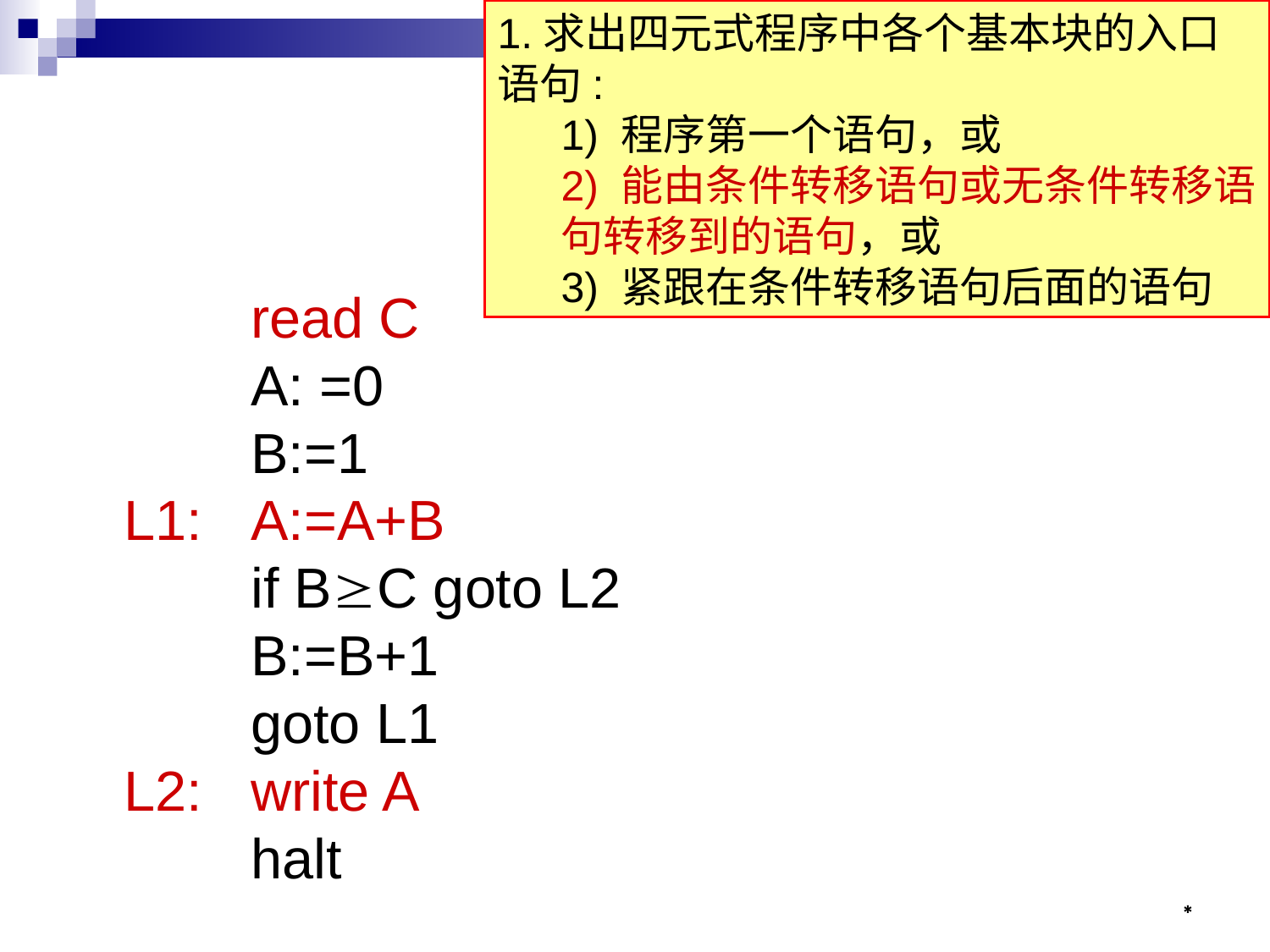

1.求出四元式程序中各个基本块的入口语句:
1) 程序第一个语句，或
2) 能由条件转移语句或无条件转移语句转移到的语句，或
3) 紧跟在条件转移语句后面的语句
#
		read C
	A: =0
	B:=1
L1:	A:=A+B
	if B≥C goto L2
	B:=B+1
	goto L1
L2:	write A
	halt
*